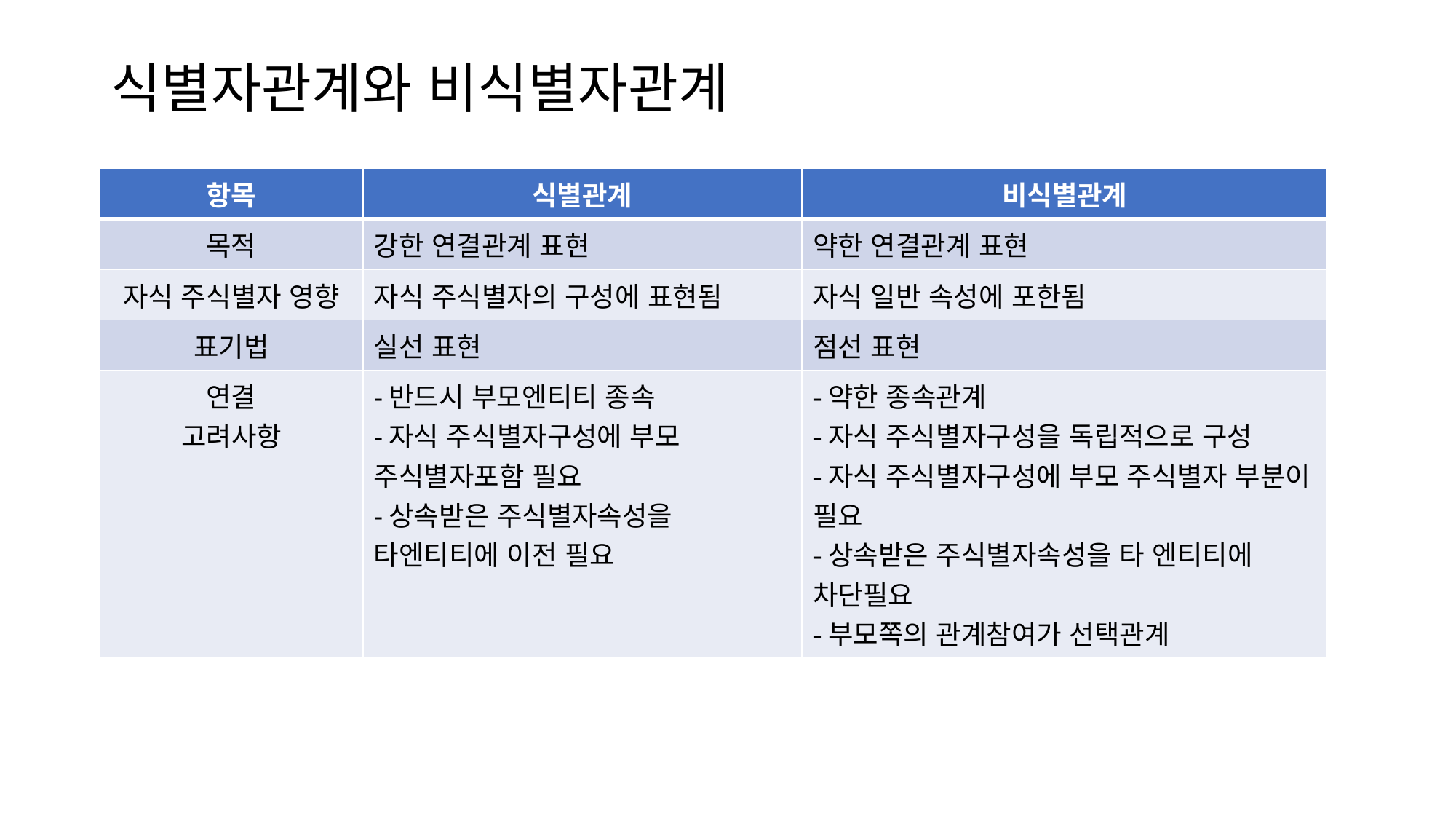

# 식별자관계와 비식별자관계

| 항목 | 식별관계 | 비식별관계 |
| --- | --- | --- |
| 목적 | 강한 연결관계 표현 | 약한 연결관계 표현 |
| 자식 주식별자 영향 | 자식 주식별자의 구성에 표현됨 | 자식 일반 속성에 포한됨 |
| 표기법 | 실선 표현 | 점선 표현 |
| 연결 고려사항 | -반드시 부모엔티티 종속 -자식 주식별자구성에 부모 주식별자포함 필요 -상속받은 주식별자속성을 타엔티티에 이전 필요 | -약한 종속관계 -자식 주식별자구성을 독립적으로 구성 -자식 주식별자구성에 부모 주식별자 부분이 필요 -상속받은 주식별자속성을 타 엔티티에 차단필요 -부모쪽의 관계참여가 선택관계 |